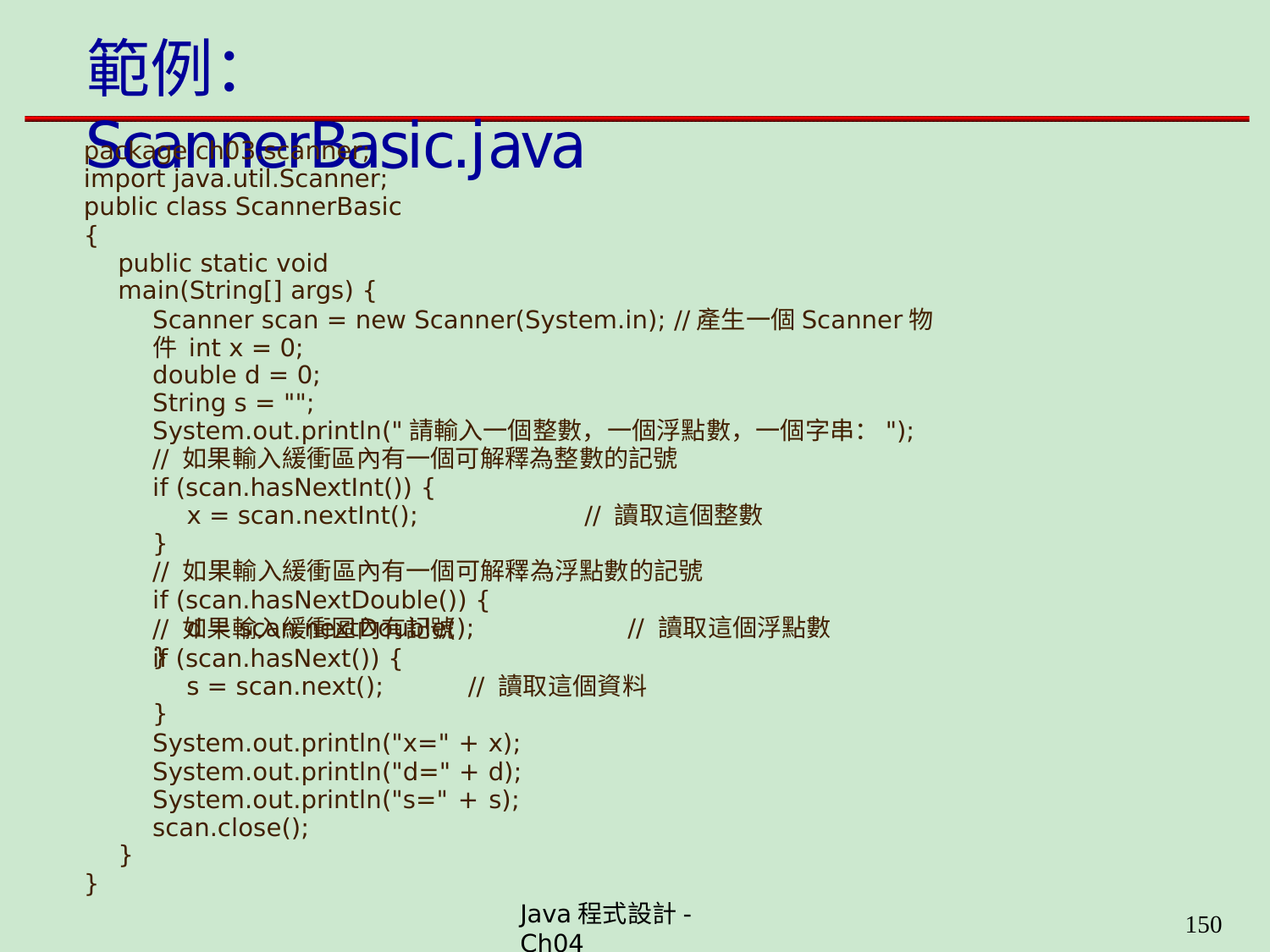

# 範例：ScannerBasic.java
package ch03.scanner;  import java.util.Scanner;  public class ScannerBasic {
public static void main(String[] args) {
Scanner scan = new Scanner(System.in); //產生一個Scanner物件 int x = 0;
double d = 0;
String s = "";
System.out.println("請輸入一個整數，一個浮點數，一個字串：");
// 如果輸入緩衝區內有一個可解釋為整數的記號
if (scan.hasNextInt()) {
x = scan.nextInt();	// 讀取這個整數
}
// 如果輸入緩衝區內有一個可解釋為浮點數的記號
if (scan.hasNextDouble()) {
d = scan.nextDouble();	// 讀取這個浮點數
}
// 如果輸入緩衝區內有記號
if (scan.hasNext()) {  s = scan.next();
// 讀取這個資料
}
System.out.println("x=" + x);  System.out.println("d=" + d);  System.out.println("s=" + s);  scan.close();
}
}
Java程式設計-Ch04
150